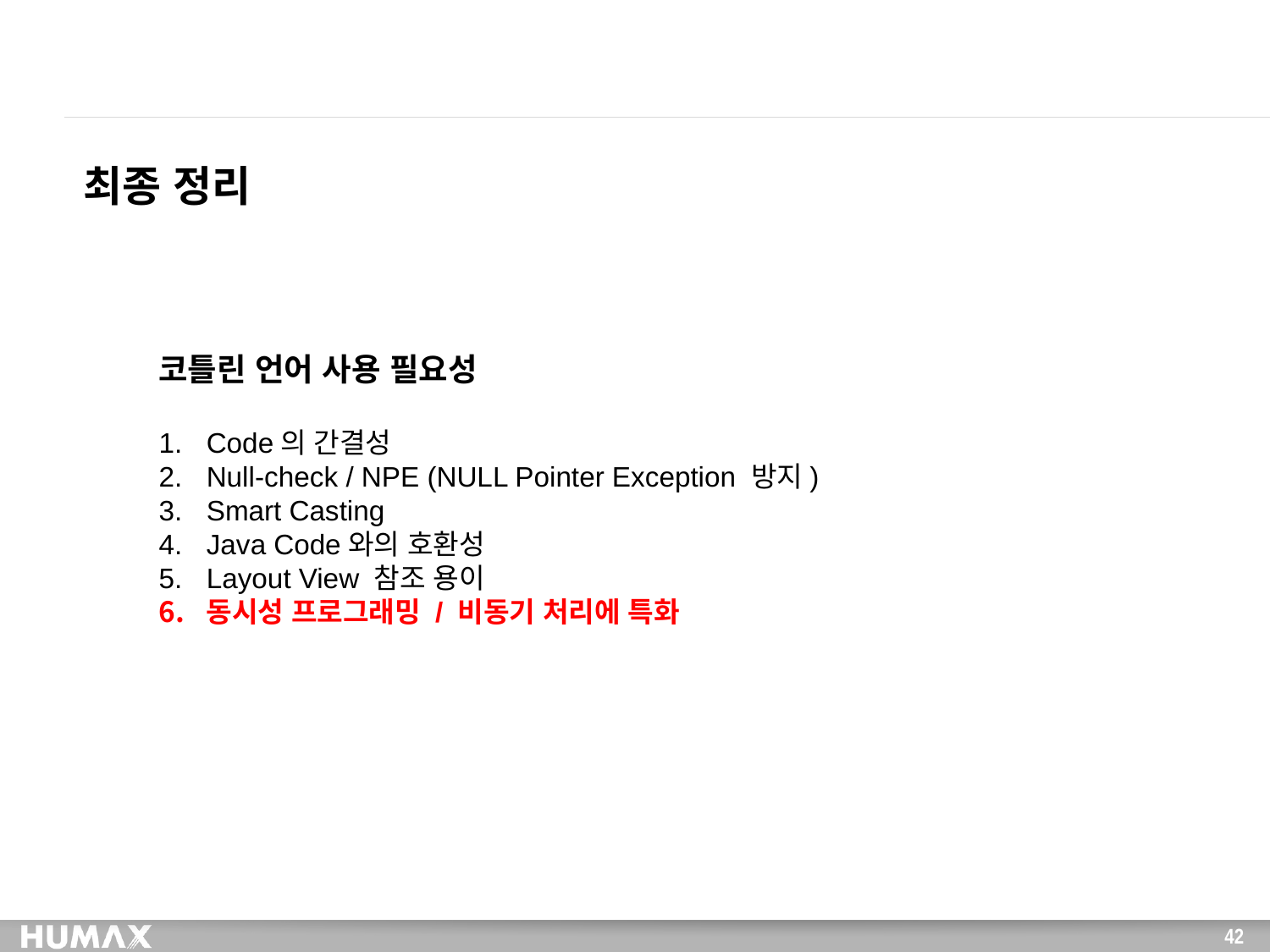

최종 정리
코틀린 언어 사용 필요성

Code의 간결성
Null-check / NPE (NULL Pointer Exception 방지)
Smart Casting
Java Code와의 호환성
Layout View 참조 용이
동시성 프로그래밍 / 비동기 처리에 특화
42